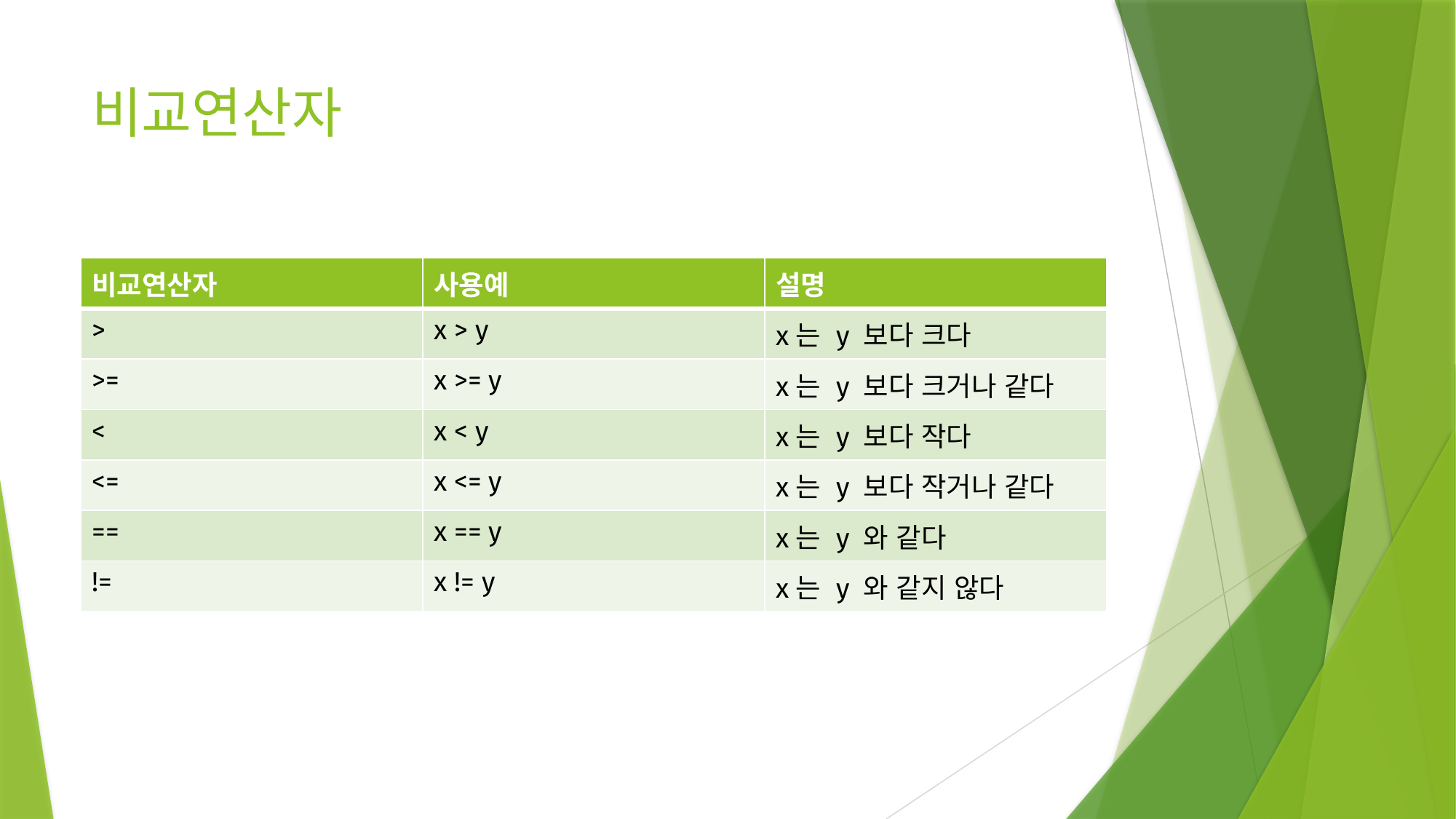

# 비교연산자
| 비교연산자 | 사용예 | 설명 |
| --- | --- | --- |
| > | x > y | x는 y 보다 크다 |
| >= | x >= y | x는 y 보다 크거나 같다 |
| < | x < y | x는 y 보다 작다 |
| <= | x <= y | x는 y 보다 작거나 같다 |
| == | x == y | x는 y 와 같다 |
| != | x != y | x는 y 와 같지 않다 |